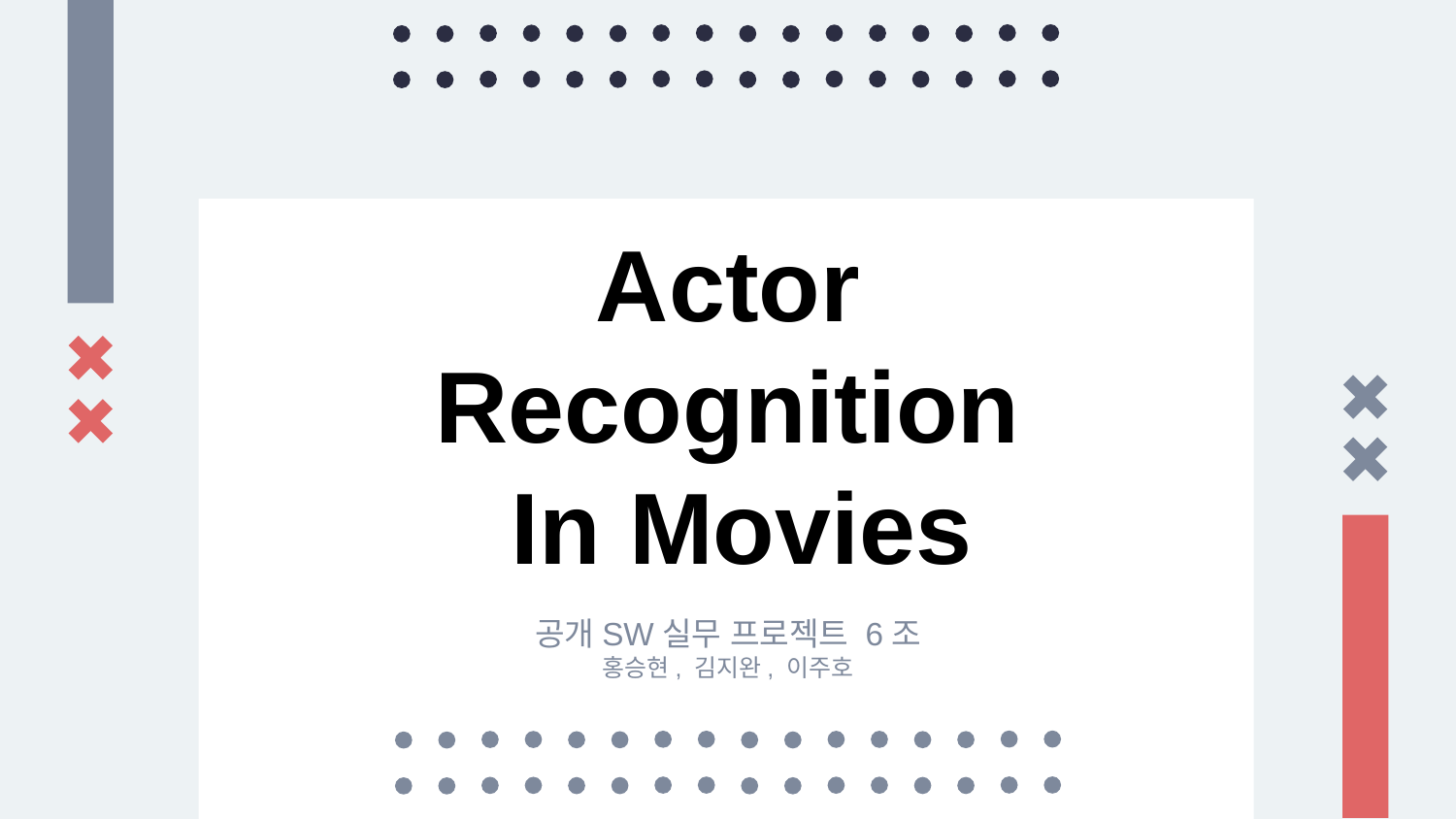

# Actor Recognition In Movies
공개SW실무 프로젝트 6조
홍승현, 김지완, 이주호